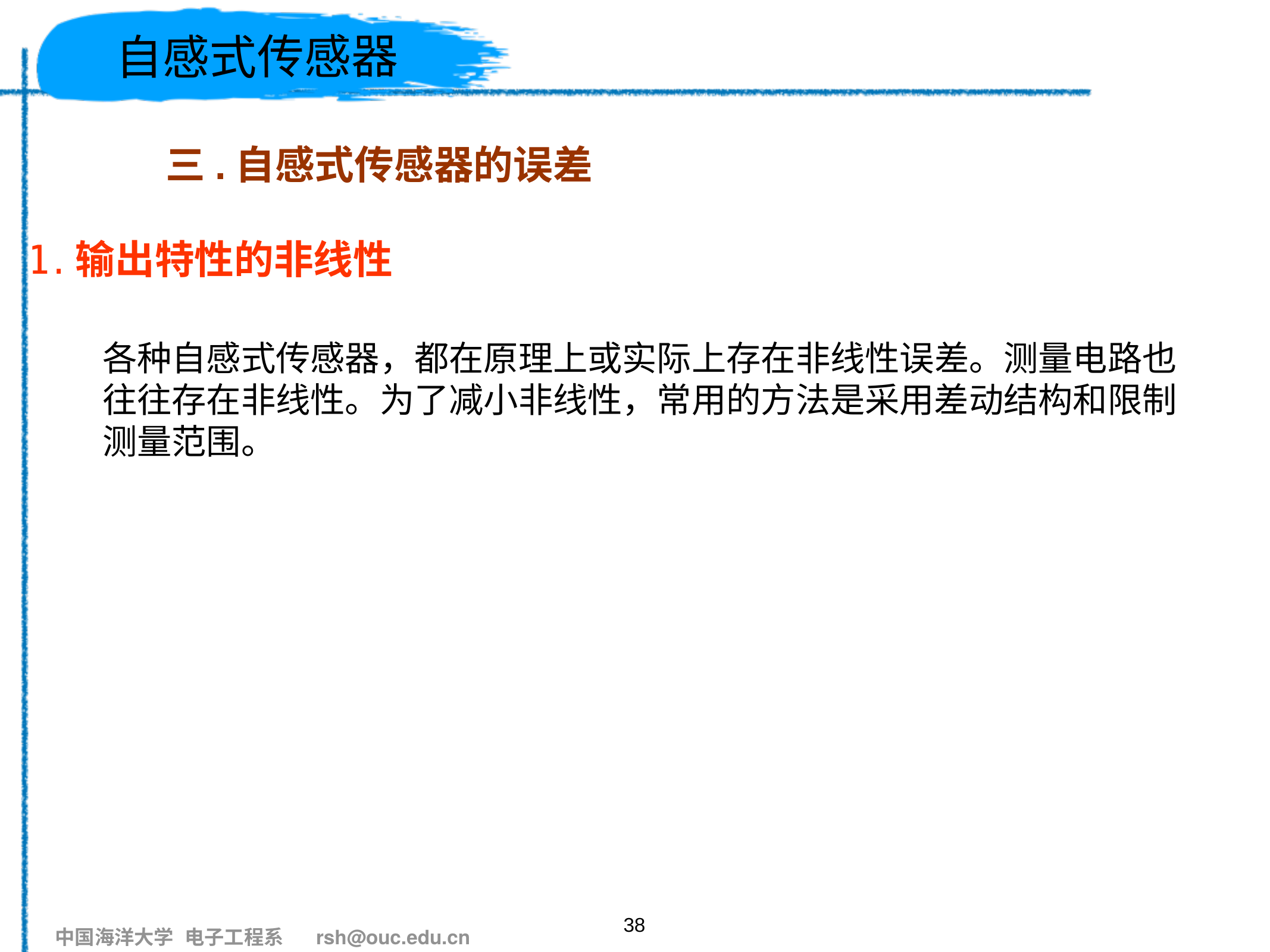

# 自感式传感器
三.自感式传感器的误差
1.输出特性的非线性
各种自感式传感器，都在原理上或实际上存在非线性误差。测量电路也往往存在非线性。为了减小非线性，常用的方法是采用差动结构和限制测量范围。
38